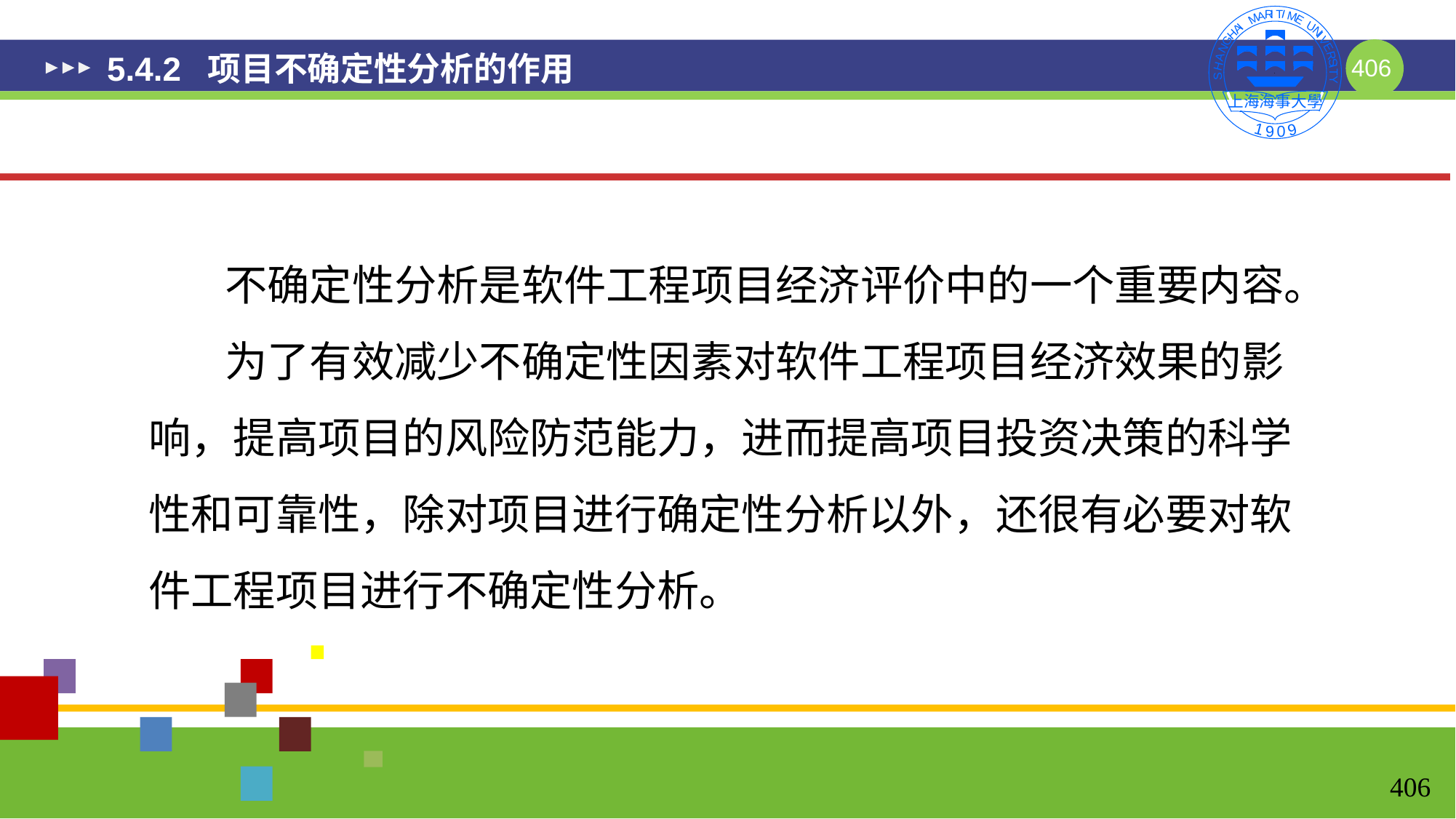

# 5.4.2  项目不确定性分析的作用

       不确定性分析是软件工程项目经济评价中的一个重要内容。
       为了有效减少不确定性因素对软件工程项目经济效果的影响，提高项目的风险防范能力，进而提高项目投资决策的科学性和可靠性，除对项目进行确定性分析以外，还很有必要对软件工程项目进行不确定性分析。

406

406